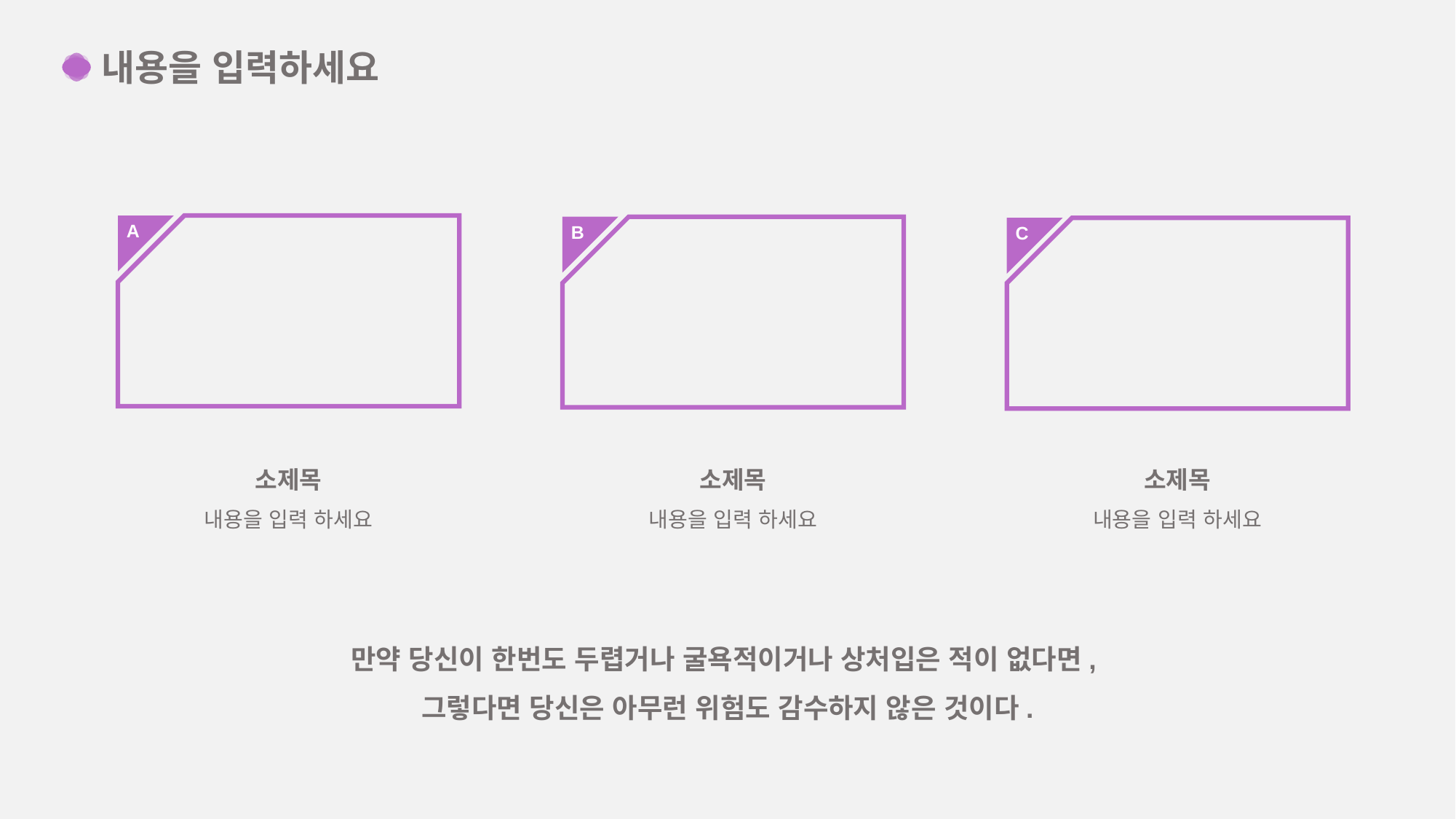

내용을 입력하세요

A

B

C
소제목
내용을 입력 하세요
소제목
내용을 입력 하세요
소제목
내용을 입력 하세요
만약 당신이 한번도 두렵거나 굴욕적이거나 상처입은 적이 없다면,
그렇다면 당신은 아무런 위험도 감수하지 않은 것이다.